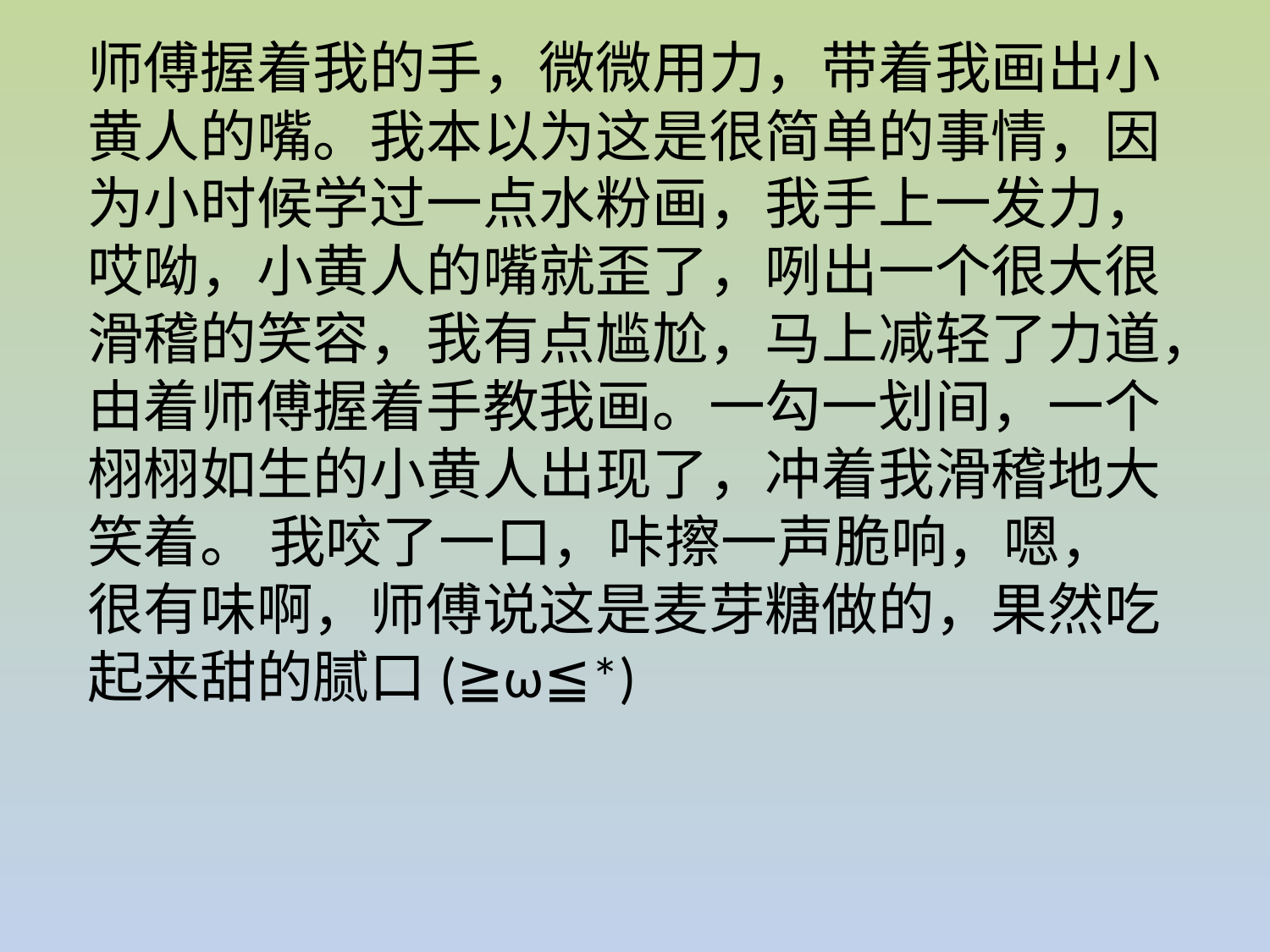

师傅握着我的手，微微用力，带着我画出小黄人的嘴。我本以为这是很简单的事情，因为小时候学过一点水粉画，我手上一发力，哎呦，小黄人的嘴就歪了，咧出一个很大很滑稽的笑容，我有点尴尬，马上减轻了力道，由着师傅握着手教我画。一勾一划间，一个栩栩如生的小黄人出现了，冲着我滑稽地大笑着。 我咬了一口，咔擦一声脆响，嗯，很有味啊，师傅说这是麦芽糖做的，果然吃起来甜的腻口(≧ω≦*)